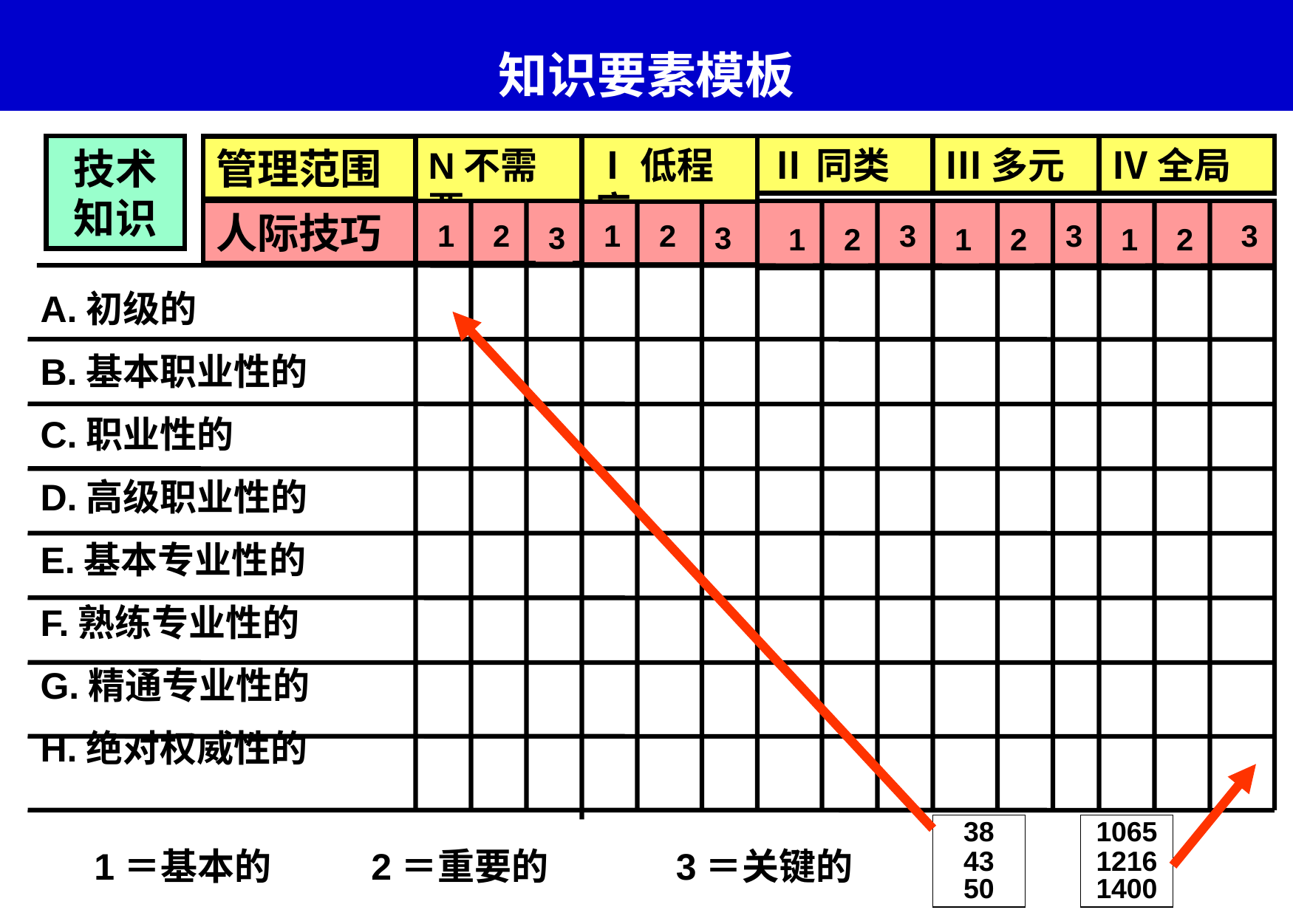

# 知识要素模板
技术知识
管理范围
O 任务
N不需要

Ⅰ低程度
Ⅱ同类
Ⅲ多元
Ⅳ全局
人际技巧
O

1
2
1
2
3
3
3
3
3
1
2
1
2
1
2

A.初级的
B.基本职业性的
C.职业性的
D.高级职业性的
E.基本专业性的
F.熟练专业性的
G.精通专业性的
H.绝对权威性的

38
43
50
1065
1216
1400
1＝基本的
2＝重要的
3＝关键的